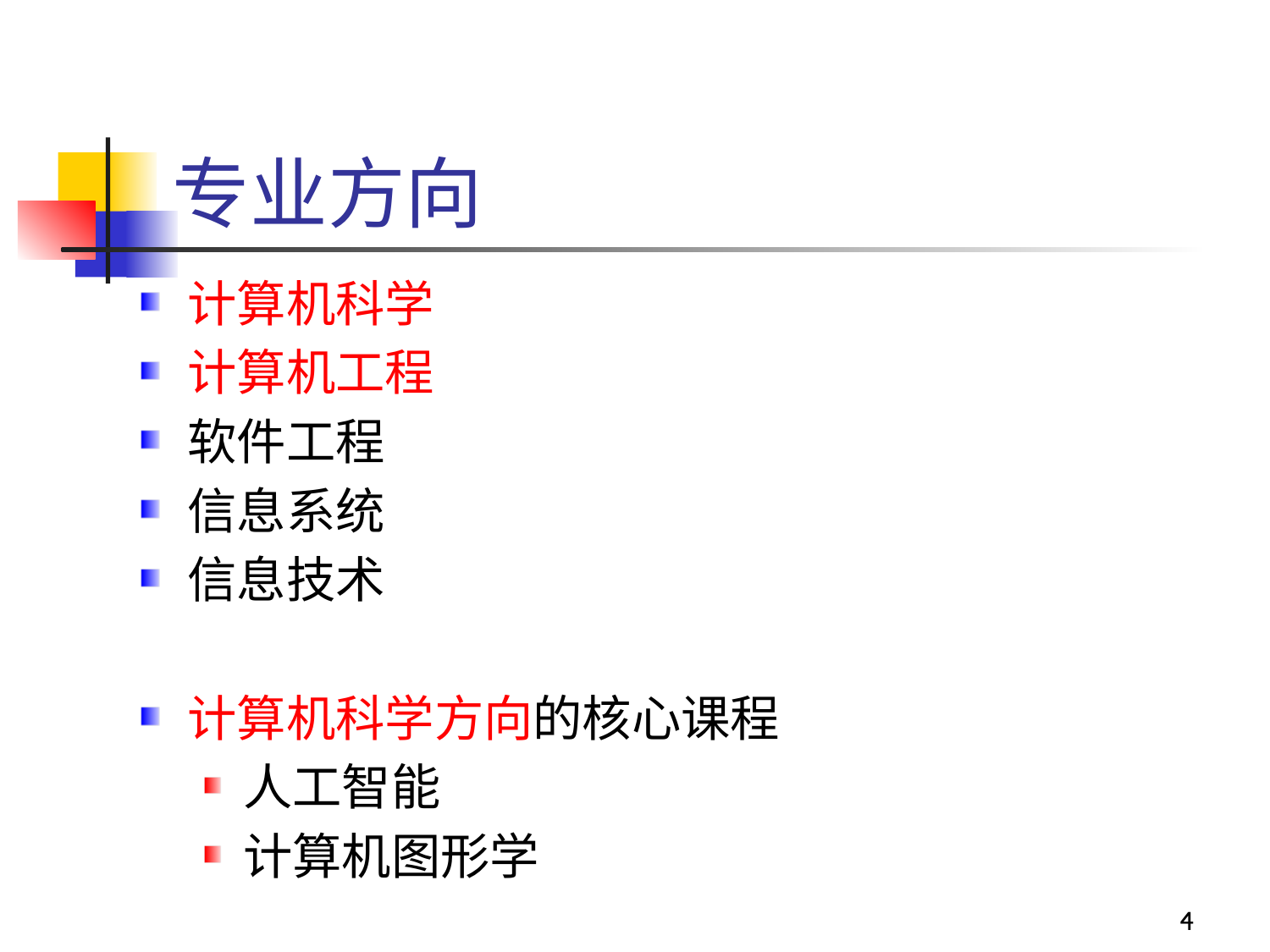

# 专业方向
计算机科学
计算机工程
软件工程
信息系统
信息技术

计算机科学方向的核心课程
人工智能
计算机图形学
4